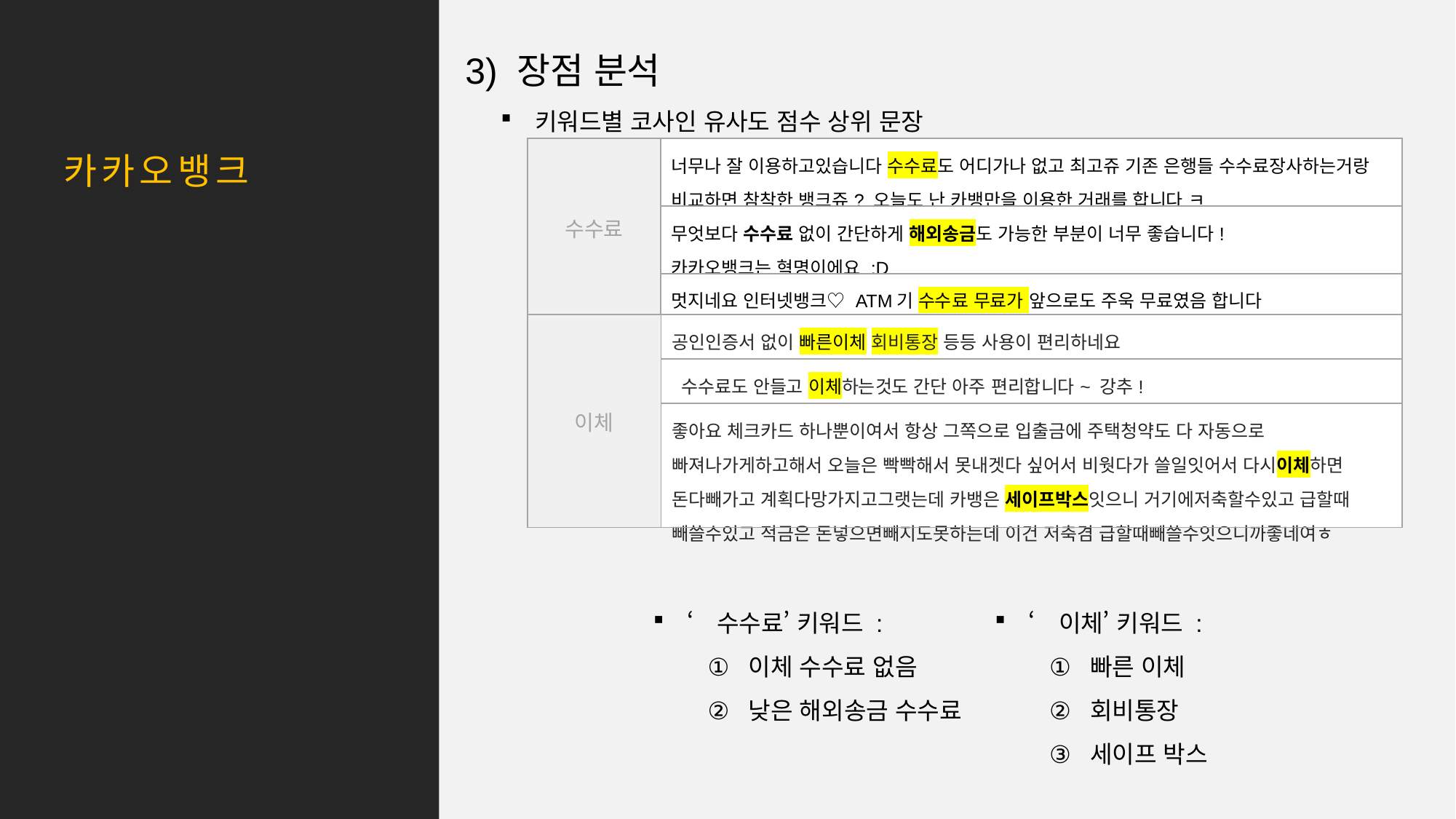

03
3) 장점 분석
키워드별 코사인 유사도 점수 상위 문장
| 수수료 | 너무나 잘 이용하고있습니다 수수료도 어디가나 없고 최고쥬 기존 은행들 수수료장사하는거랑 비교하면 참착한 뱅크쥬? 오늘도 난 카뱅만을 이용한 거래를 합니다 ㅋ |
| --- | --- |
|  | 무엇보다 수수료 없이 간단하게 해외송금도 가능한 부분이 너무 좋습니다! 카카오뱅크는 혁명이에요 :D |
|  | 멋지네요 인터넷뱅크♡ ATM기 수수료 무료가 앞으로도 주욱 무료였음 합니다 |
카카오뱅크
카카오뱅크 – 같지만 다른은행
평점 4.0
| 이체 | 공인인증서 없이 빠른이체 회비통장 등등 사용이 편리하네요 |
| --- | --- |
|  | 수수료도 안들고 이체하는것도 간단 아주 편리합니다~ 강추! |
|  | 좋아요 체크카드 하나뿐이여서 항상 그쪽으로 입출금에 주택청약도 다 자동으로 빠져나가게하고해서 오늘은 빡빡해서 못내겟다 싶어서 비웟다가 쓸일잇어서 다시이체하면 돈다빼가고 계획다망가지고그랫는데 카뱅은 세이프박스잇으니 거기에저축할수있고 급할때 빼쓸수있고 적금은 돈넣으면빼지도못하는데 이건 저축겸 급할때빼쓸수잇으니까좋네여ㅎ |
‘수수료’ 키워드 :
이체 수수료 없음
낮은 해외송금 수수료

‘이체’ 키워드 :
빠른 이체
회비통장
세이프 박스